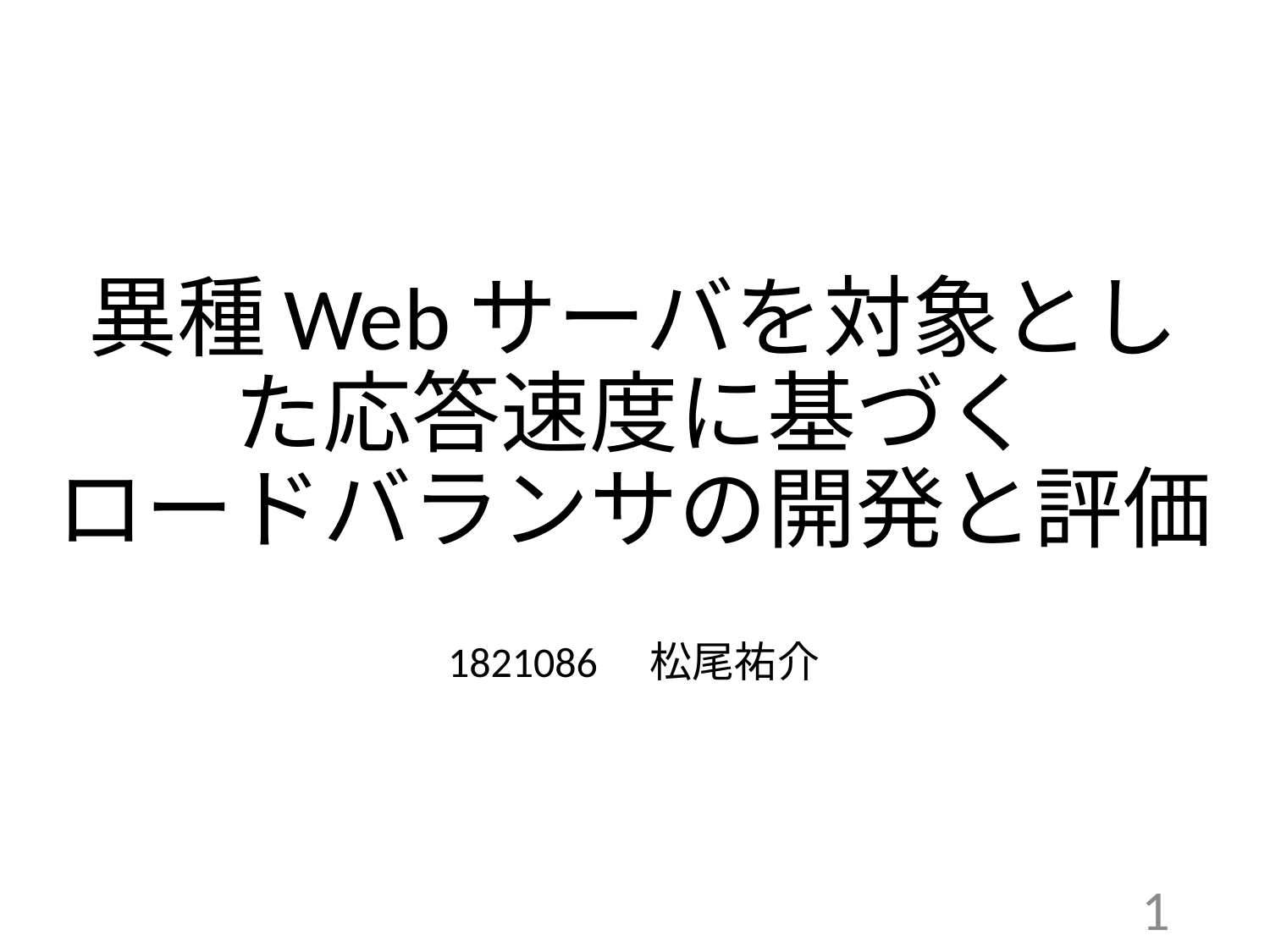

# 異種Webサーバを対象とした応答速度に基づく ロードバランサの開発と評価
1821086　松尾祐介
1